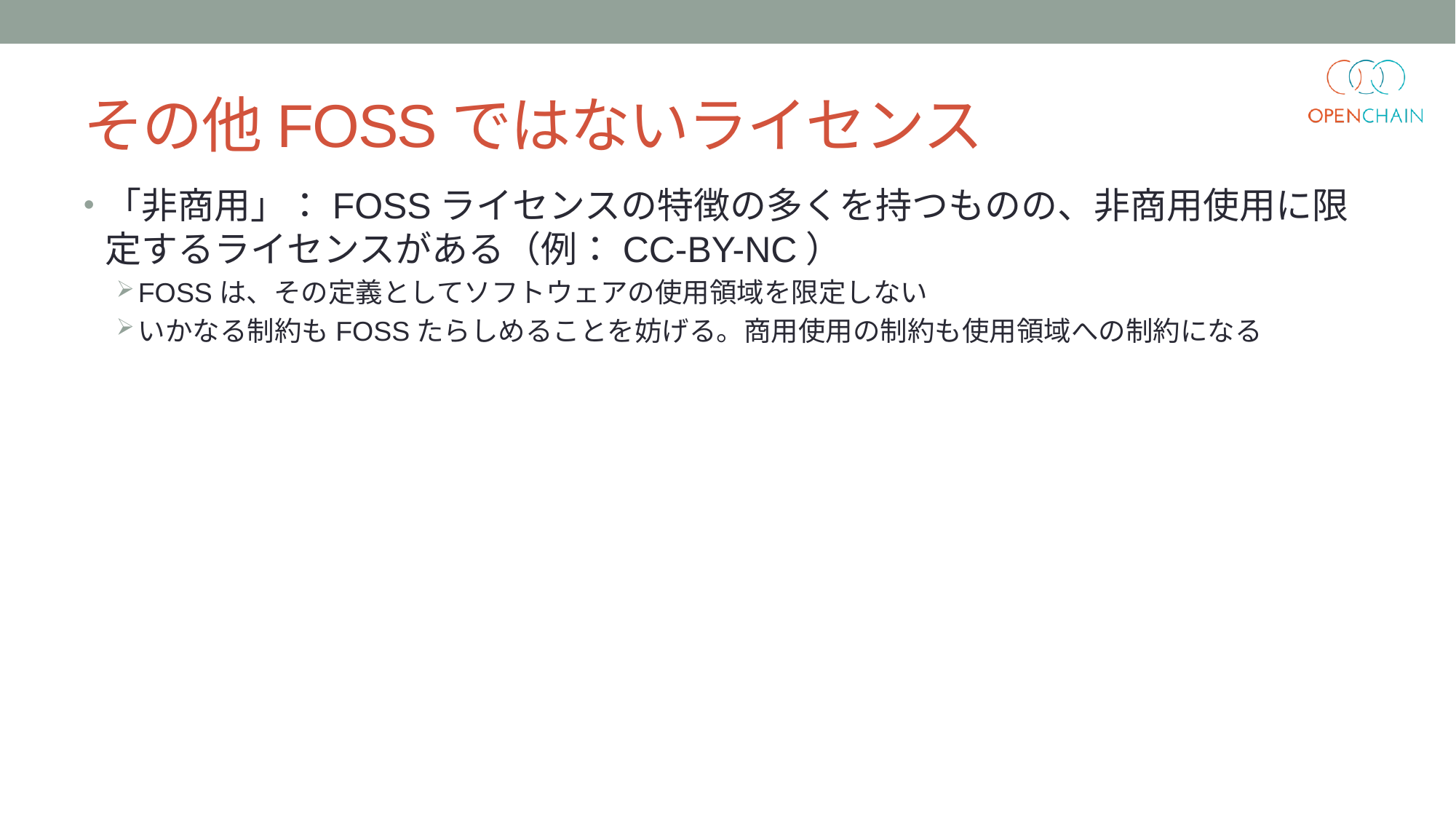

# その他FOSSではないライセンス
「非商用」：FOSSライセンスの特徴の多くを持つものの、非商用使用に限定するライセンスがある（例：CC-BY-NC）
FOSSは、その定義としてソフトウェアの使用領域を限定しない
いかなる制約もFOSSたらしめることを妨げる。商用使用の制約も使用領域への制約になる